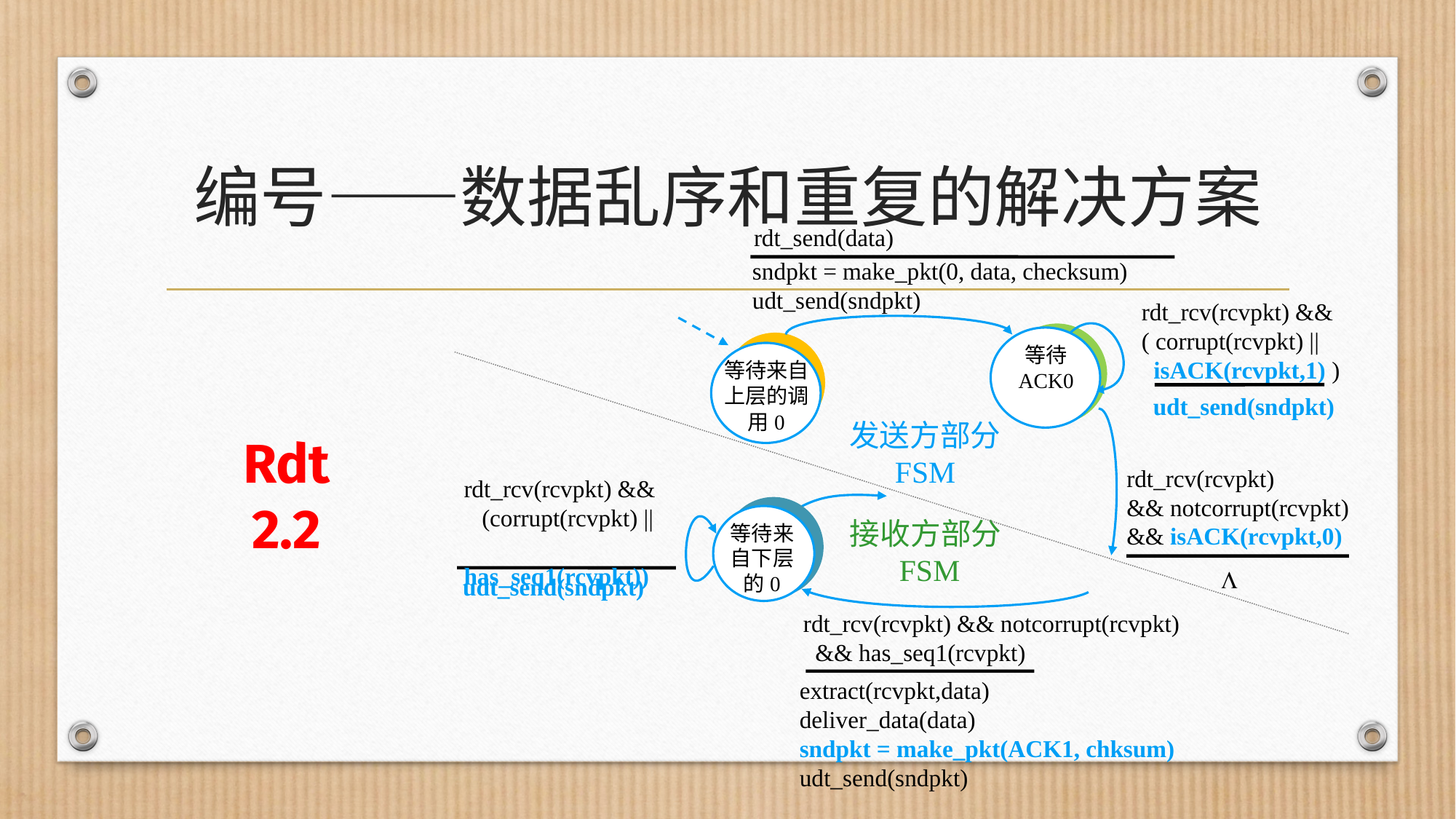

# 编号——数据乱序和重复的解决方案
rdt_send(data)
sndpkt = make_pkt(0, data, checksum)
udt_send(sndpkt)

rdt_rcv(rcvpkt) &&
( corrupt(rcvpkt) ||
  isACK(rcvpkt,1) )

udt_send(sndpkt)

等待
ACK0

等待来自上层的调用0

发送方部分
FSM

Rdt
2.2
rdt_rcv(rcvpkt)
&& notcorrupt(rcvpkt)
&& isACK(rcvpkt,0)

Λ

等待来自下层的0
rdt_rcv(rcvpkt) &&
   (corrupt(rcvpkt) ||
     has_seq1(rcvpkt))
udt_send(sndpkt)

接收方部分
 FSM

rdt_rcv(rcvpkt) && notcorrupt(rcvpkt)
  && has_seq1(rcvpkt)
extract(rcvpkt,data)
deliver_data(data)
sndpkt = make_pkt(ACK1, chksum)
udt_send(sndpkt)